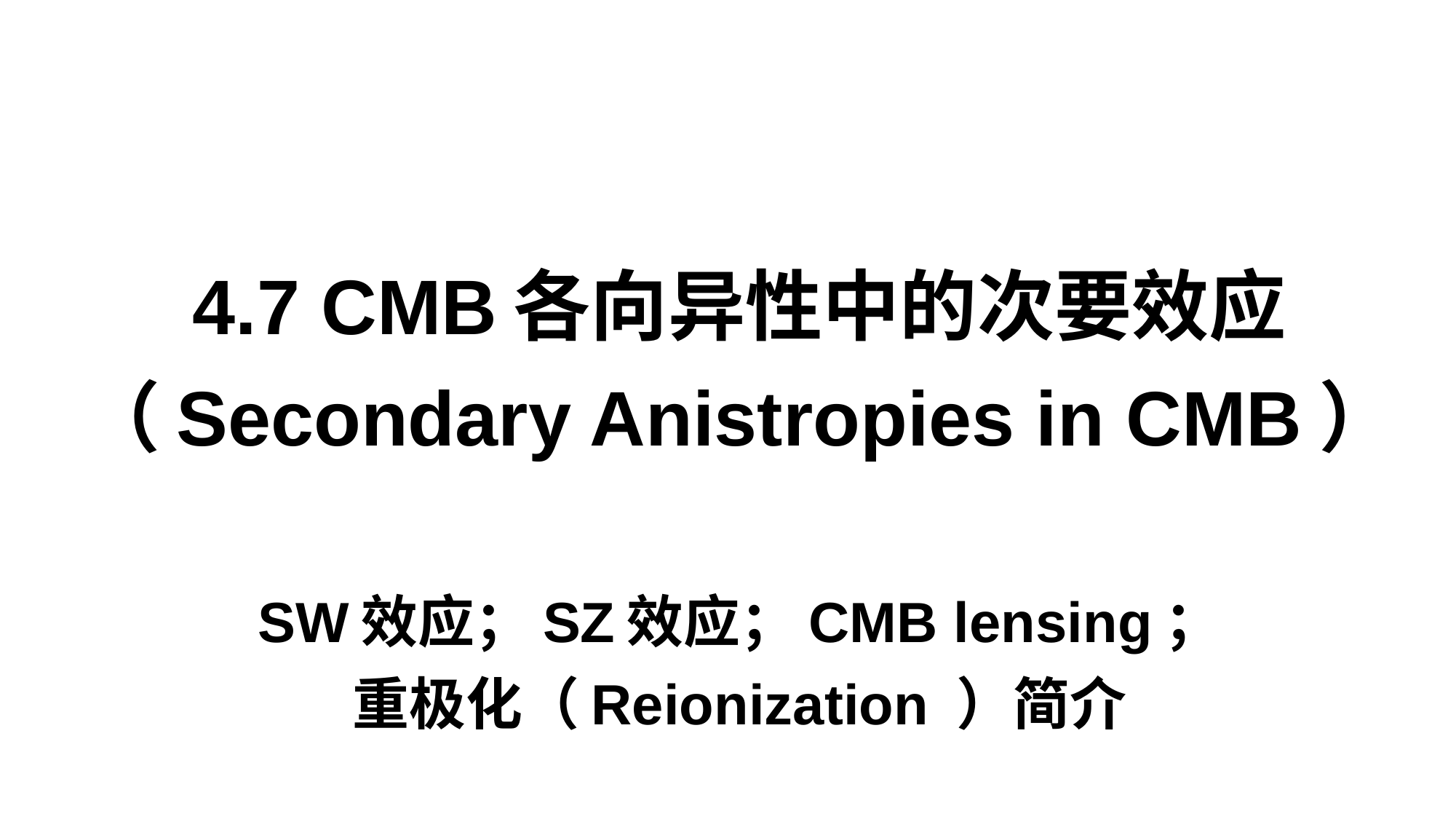

# 4.7 CMB各向异性中的次要效应（Secondary Anistropies in CMB） SW效应；SZ效应；CMB lensing； 重极化（Reionization ）简介